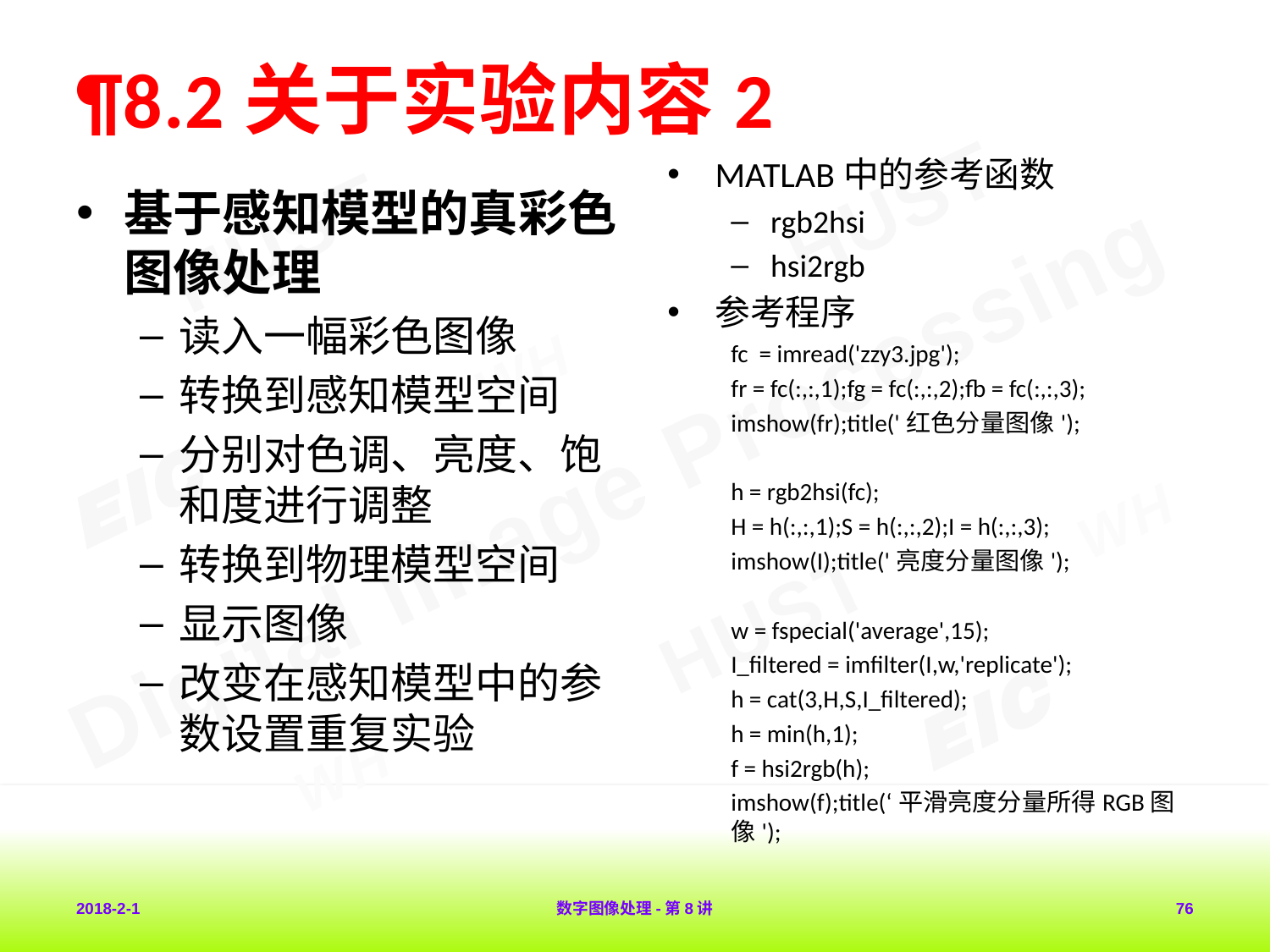

# ¶8.2关于实验内容2
MATLAB中的参考函数
rgb2hsi
hsi2rgb
参考程序
fc  = imread('zzy3.jpg');
fr = fc(:,:,1);fg = fc(:,:,2);fb = fc(:,:,3);
imshow(fr);title('红色分量图像');

h = rgb2hsi(fc);
H = h(:,:,1);S = h(:,:,2);I = h(:,:,3);
imshow(I);title('亮度分量图像');

w = fspecial('average',15);
I_filtered = imfilter(I,w,'replicate');
h = cat(3,H,S,I_filtered);
h = min(h,1);
f = hsi2rgb(h);
imshow(f);title(‘平滑亮度分量所得RGB图像');

基于感知模型的真彩色图像处理
读入一幅彩色图像
转换到感知模型空间
分别对色调、亮度、饱和度进行调整
转换到物理模型空间
显示图像
改变在感知模型中的参数设置重复实验

2018-2-1
数字图像处理-第8讲
76